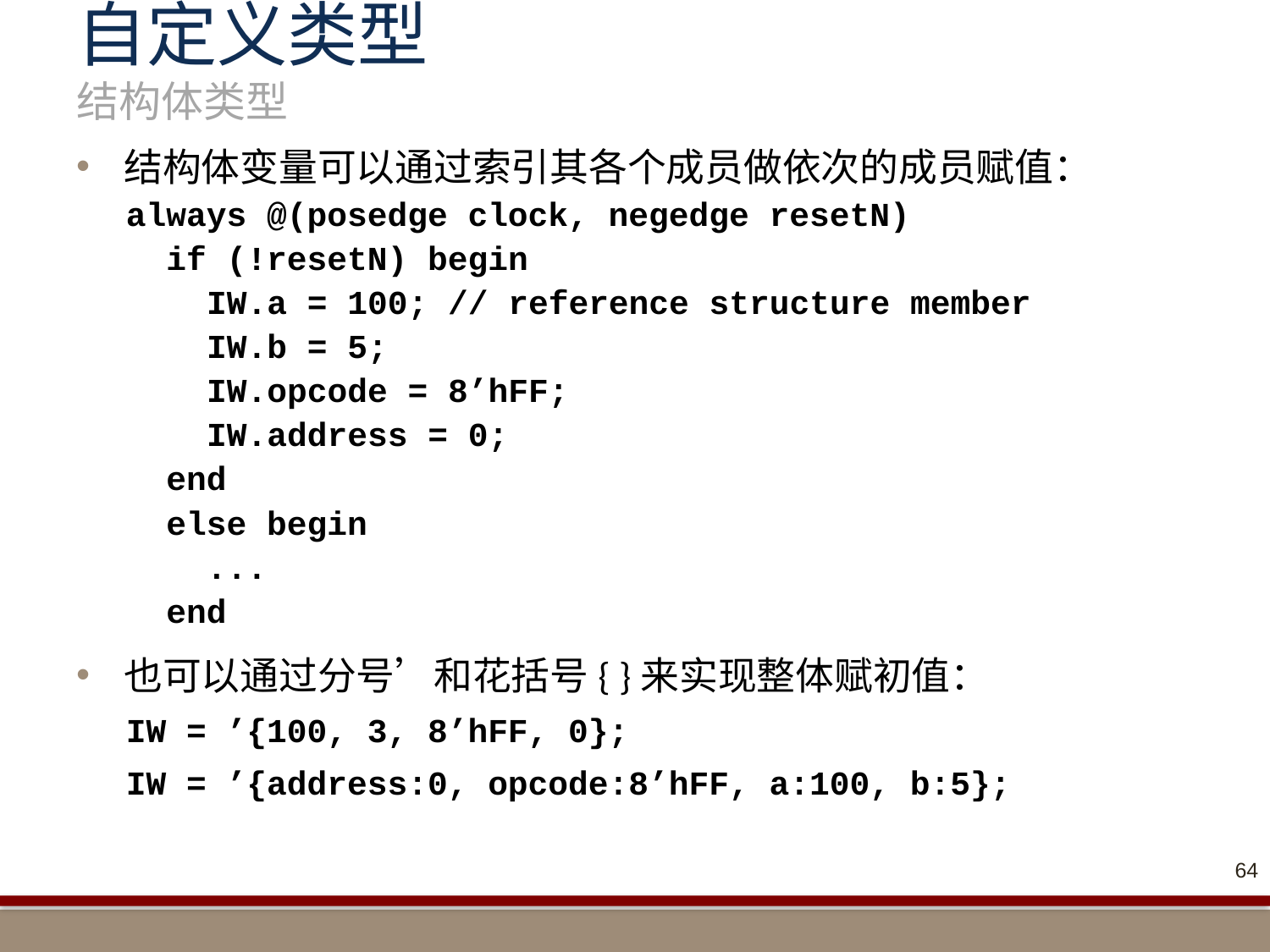

# 自定义类型 结构体类型
结构体变量可以通过索引其各个成员做依次的成员赋值：
always @(posedge clock, negedge resetN)
  if (!resetN) begin
    IW.a = 100; // reference structure member
    IW.b = 5;
    IW.opcode = 8’hFF;
    IW.address = 0;
  end
  else begin
    ...
  end
也可以通过分号’和花括号{ }来实现整体赋初值：
IW = ’{100, 3, 8’hFF, 0};
IW = ’{address:0, opcode:8’hFF, a:100, b:5};
64